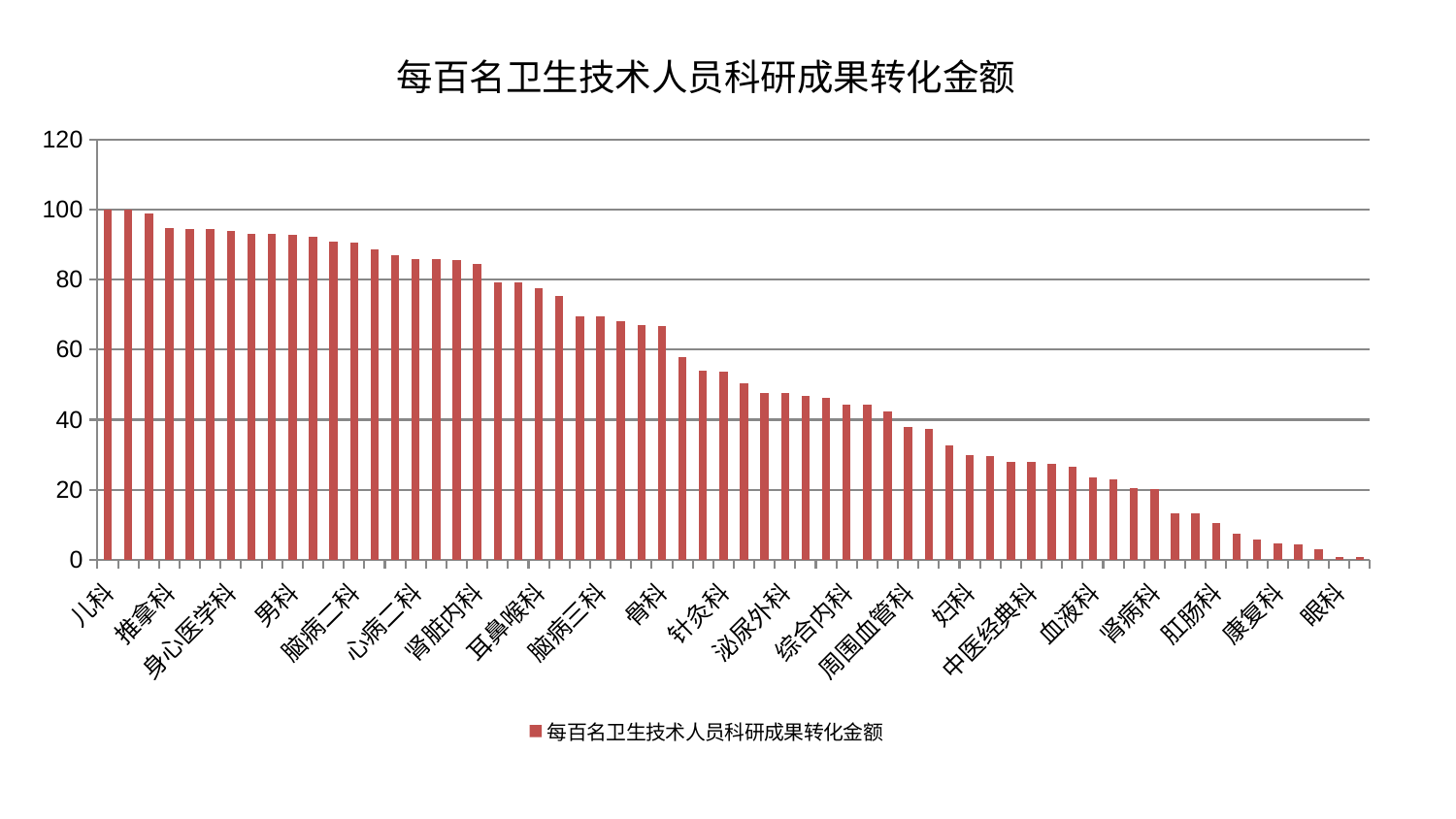

### Chart: 每百名卫生技术人员科研成果转化金额

| Category | 每百名卫生技术人员科研成果转化金额 |
|---|---|
| 儿科 | 100.0 |
| 关节骨科 | 99.98519821812573 |
| 肿瘤内科 | 98.89317832860041 |
| 推拿科 | 94.67550027364983 |
| 治未病中心 | 94.4525189349499 |
| 脑病一科 | 94.36200633442503 |
| 身心医学科 | 94.03513650831331 |
| 妇二科 | 93.11827929758331 |
| 普通外科 | 93.08607360054121 |
| 男科 | 92.67413733455678 |
| 神经内科 | 92.1830658417622 |
| 产科 | 90.97478720539289 |
| 脑病二科 | 90.49640286374982 |
| 医院 | 88.51535024454768 |
| 脾胃科消化科合并 | 87.02946513076321 |
| 心病二科 | 85.98063289321786 |
| 肝胆外科 | 85.7952380906727 |
| 中医外治中心 | 85.57597355875454 |
| 肾脏内科 | 84.46794366186673 |
| 重症医学科 | 79.31557708237078 |
| 心病一科 | 79.26479624481388 |
| 耳鼻喉科 | 77.45551940690275 |
| 口腔科 | 75.33703961830231 |
| 心血管内科 | 69.6303870437804 |
| 脑病三科 | 69.55148355778064 |
| 美容皮肤科 | 68.2122255279175 |
| 东区重症医学科 | 67.06638645105647 |
| 骨科 | 66.69125091525288 |
| 肝病科 | 57.794008793830926 |
| 小儿骨科 | 54.12469239352889 |
| 针灸科 | 53.79102055397355 |
| 妇科妇二科合并 | 50.4335858309569 |
| 东区肾病科 | 47.63943968407969 |
| 泌尿外科 | 47.51172579050074 |
| 老年医学科 | 46.75157172935338 |
| 小儿推拿科 | 46.13477955485834 |
| 综合内科 | 44.39762869334444 |
| 脊柱骨科 | 44.376984143990974 |
| 消化内科 | 42.442305554230536 |
| 周围血管科 | 37.856718645506355 |
| 心病四科 | 37.3657378810881 |
| 创伤骨科 | 32.56241387383901 |
| 妇科 | 29.763802238502585 |
| 呼吸内科 | 29.703005459403208 |
| 胸外科 | 27.895445293453058 |
| 中医经典科 | 27.85052979633574 |
| 显微骨科 | 27.291102664356096 |
| 神经外科 | 26.416480767231274 |
| 血液科 | 23.61851886112881 |
| 乳腺甲状腺外科 | 23.04882845755113 |
| 运动损伤骨科 | 20.59805957504666 |
| 肾病科 | 20.07355686660824 |
| 脾胃病科 | 13.361470382930957 |
| 西区重症医学科 | 13.173004094695921 |
| 肛肠科 | 10.385340372554221 |
| 皮肤科 | 7.515203436330009 |
| 内分泌科 | 5.691805364372155 |
| 康复科 | 4.601409028462086 |
| 风湿病科 | 4.4904649190009405 |
| 微创骨科 | 2.91836992404797 |
| 眼科 | 0.7920623605414276 |
| 心病三科 | 0.7136720403340007 |
40